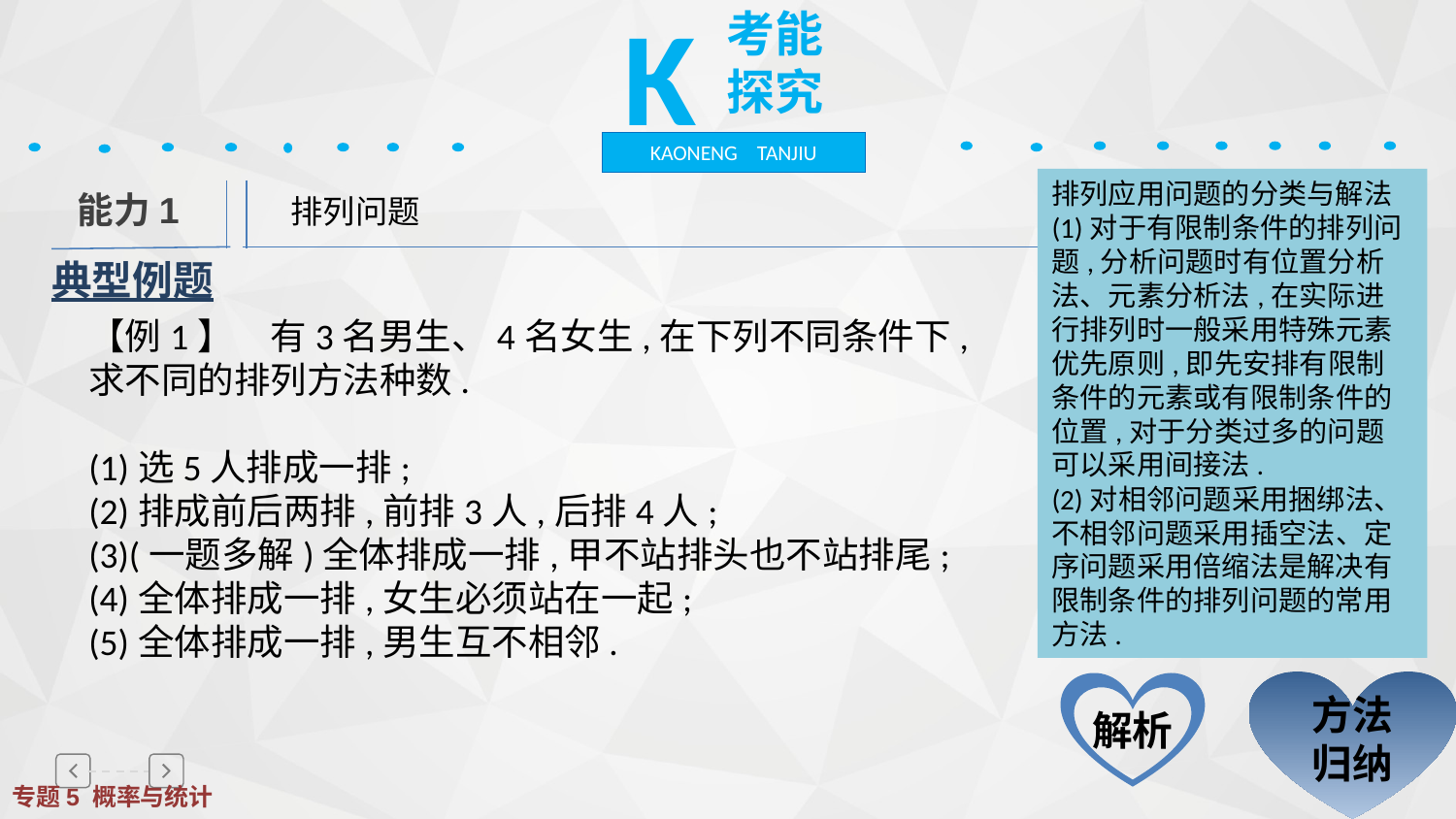

K
考能探究
KAONENG    TANJIU

排列应用问题的分类与解法
(1)对于有限制条件的排列问题,分析问题时有位置分析法、元素分析法,在实际进行排列时一般采用特殊元素优先原则,即先安排有限制条件的元素或有限制条件的位置,对于分类过多的问题可以采用间接法.
(2)对相邻问题采用捆绑法、不相邻问题采用插空法、定序问题采用倍缩法是解决有限制条件的排列问题的常用方法.
　排列问题
能力1
典型例题
【例1】　有3名男生、4名女生,在下列不同条件下,求不同的排列方法种数.

(1)选5人排成一排;
(2)排成前后两排,前排3人,后排4人;
(3)(一题多解)全体排成一排,甲不站排头也不站排尾;
(4)全体排成一排,女生必须站在一起;
(5)全体排成一排,男生互不相邻.
方法归纳
解析